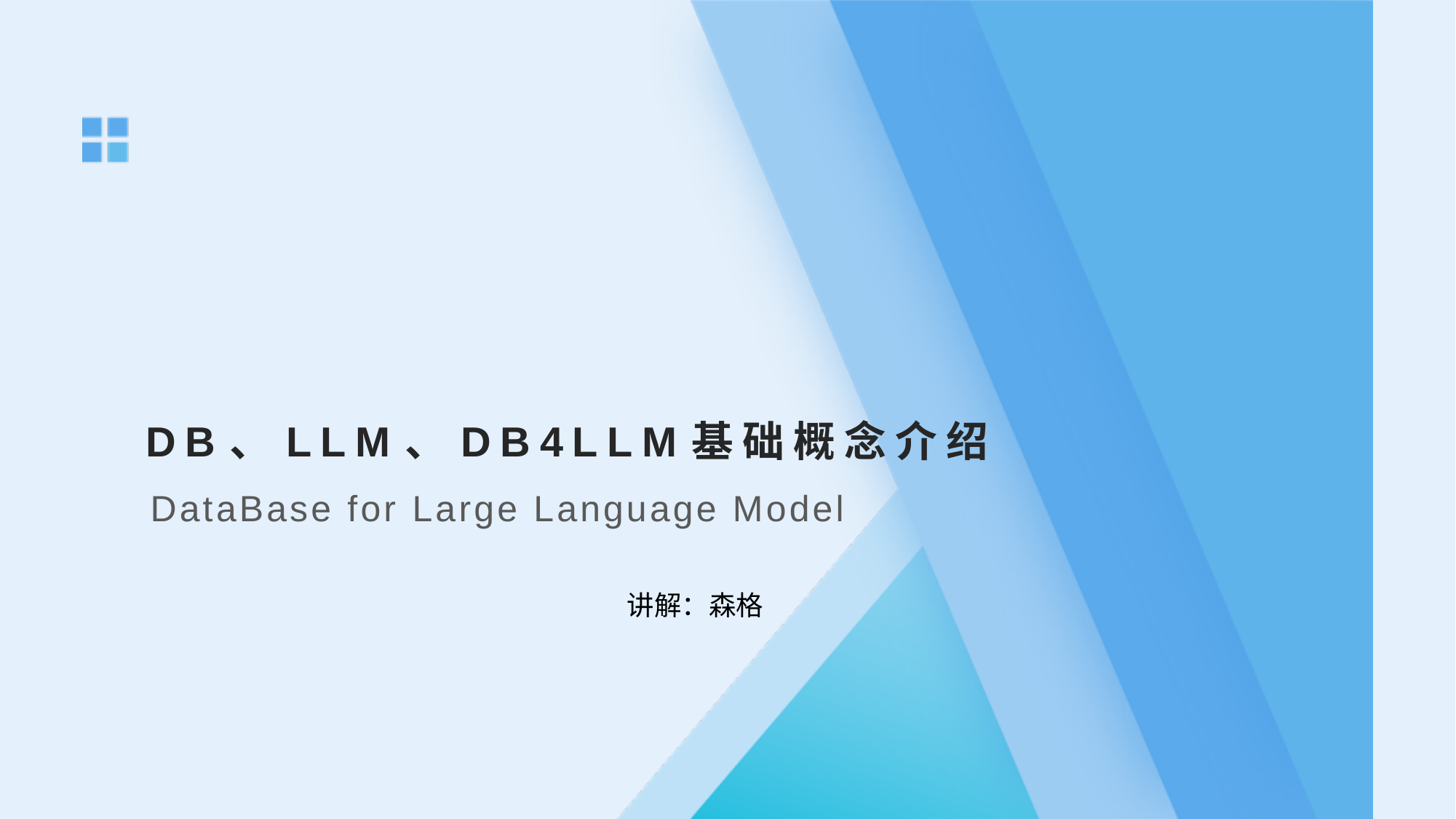

DB、LLM、DB4LLM基础概念介绍
DataBase for Large Language Model
讲解：森格